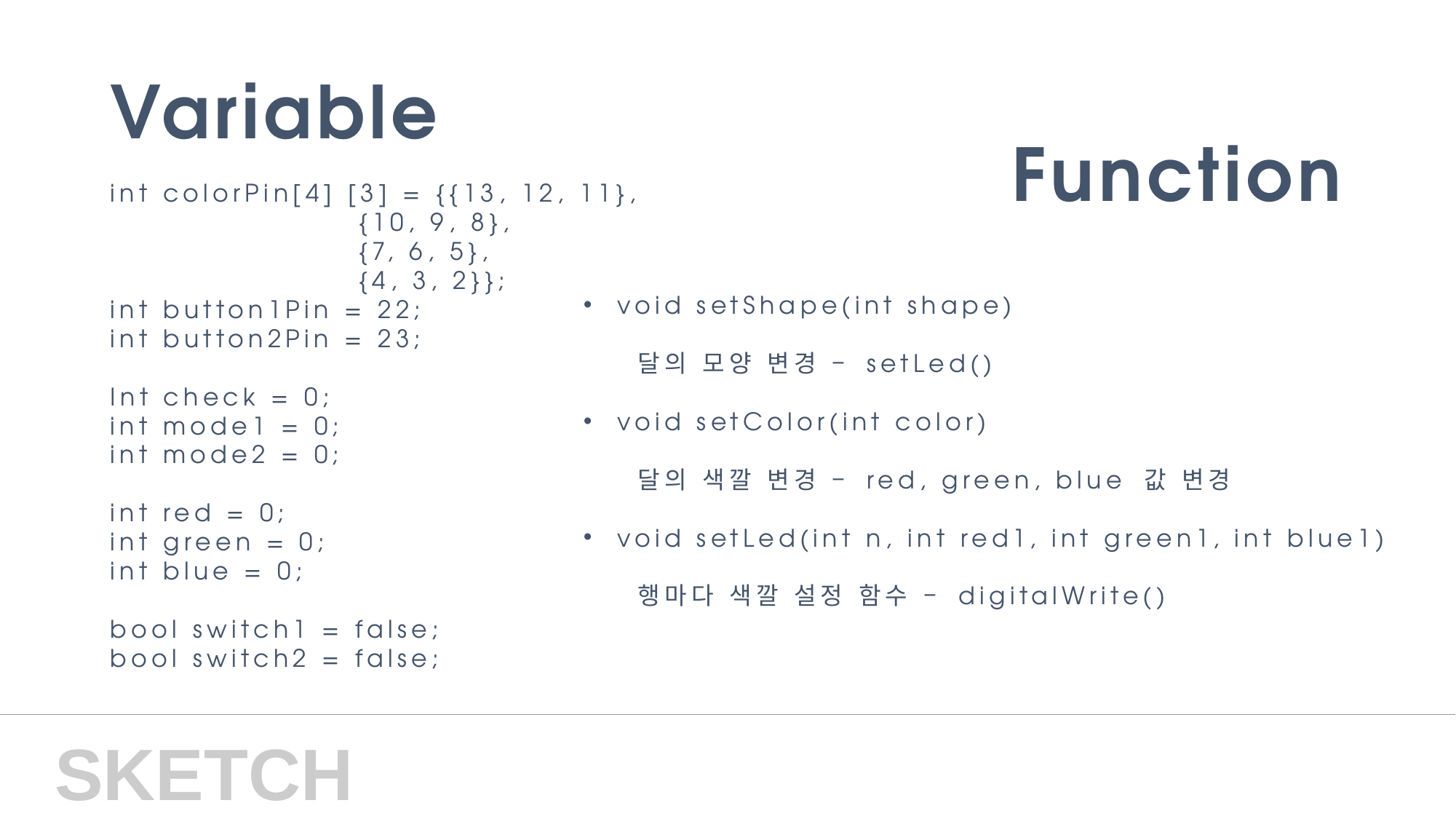

Variable
Function
int colorPin[4] [3] = {{13, 12, 11},
                      {10, 9, 8},
                      {7, 6, 5},
                      {4, 3, 2}};
int button1Pin = 22;
int button2Pin = 23;

Int check = 0;
int mode1 = 0;
int mode2 = 0;

int red = 0;
int green = 0;
int blue = 0;

bool switch1 = false;
bool switch2 = false;
void setShape(int shape)

달의 모양 변경 – setLed()

void setColor(int color)

달의 색깔 변경 – red, green, blue 값 변경

void setLed(int n, int red1, int green1, int blue1)

행마다 색깔 설정 함수 – digitalWrite()
SKETCH